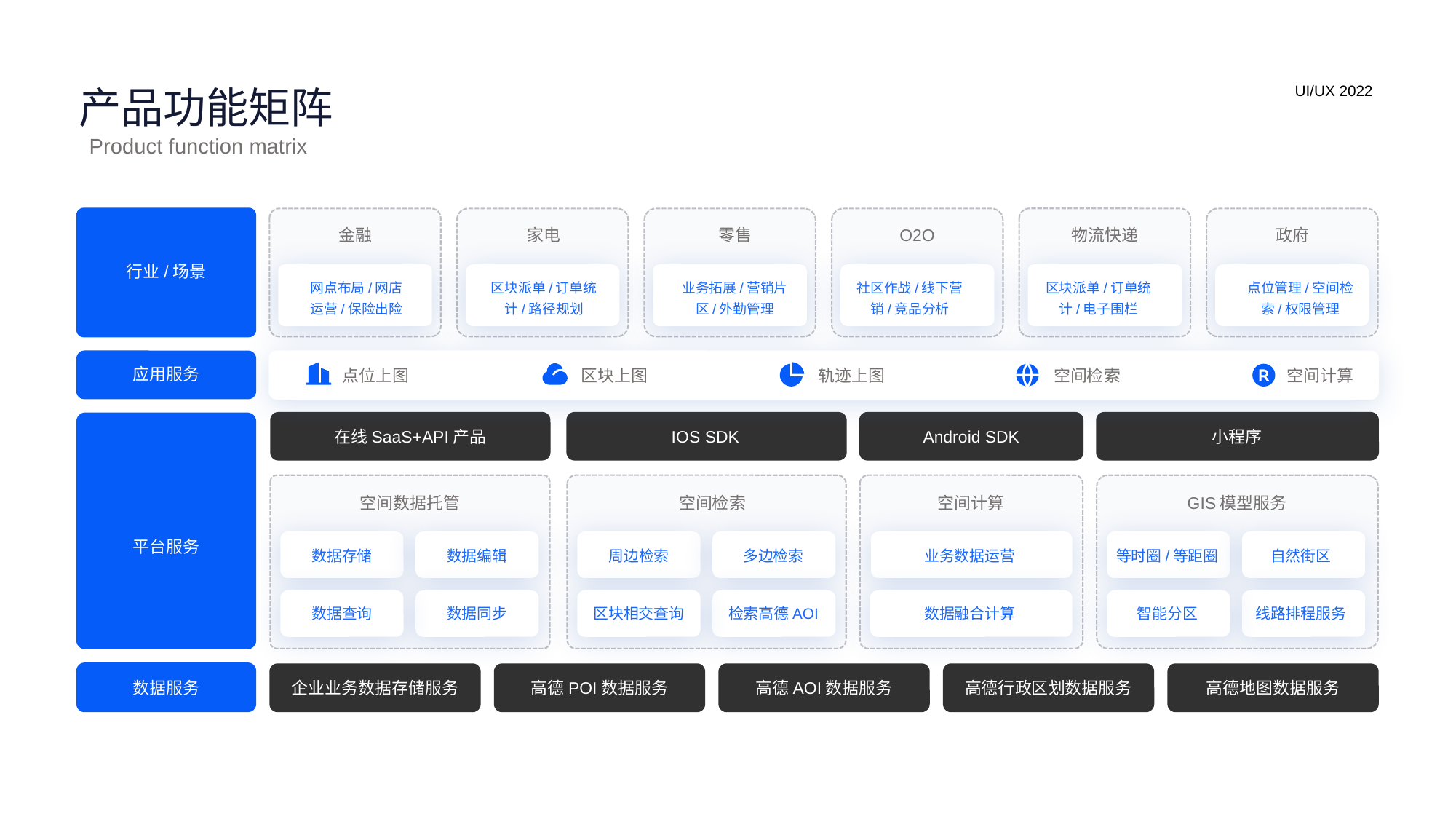

产品功能矩阵
UI/UX 2022
Product function matrix

金融
家电
零售
O2O
物流快递
政府
行业/场景

网点布局/网店运营/保险出险
区块派单/订单统
计/路径规划
业务拓展/营销片
区/外勤管理
社区作战/线下营
销/竞品分析
区块派单/订单统
计/电子围栏
点位管理/空间检
索/权限管理

应用服务
点位上图
区块上图
轨迹上图
空间检索
空间计算

在线SaaS+API产品
IOS SDK
Android SDK
小程序

空间数据托管
空间检索
空间计算
GIS模型服务
平台服务

数据存储
数据编辑
周边检索
多边检索
业务数据运营
等时圈/等距圈
自然街区

数据查询
数据同步
区块相交查询
检索高德AOI
数据融合计算
智能分区
线路排程服务

数据服务
企业业务数据存储服务
高德POI数据服务
高德AOI数据服务
高德行政区划数据服务
高德地图数据服务